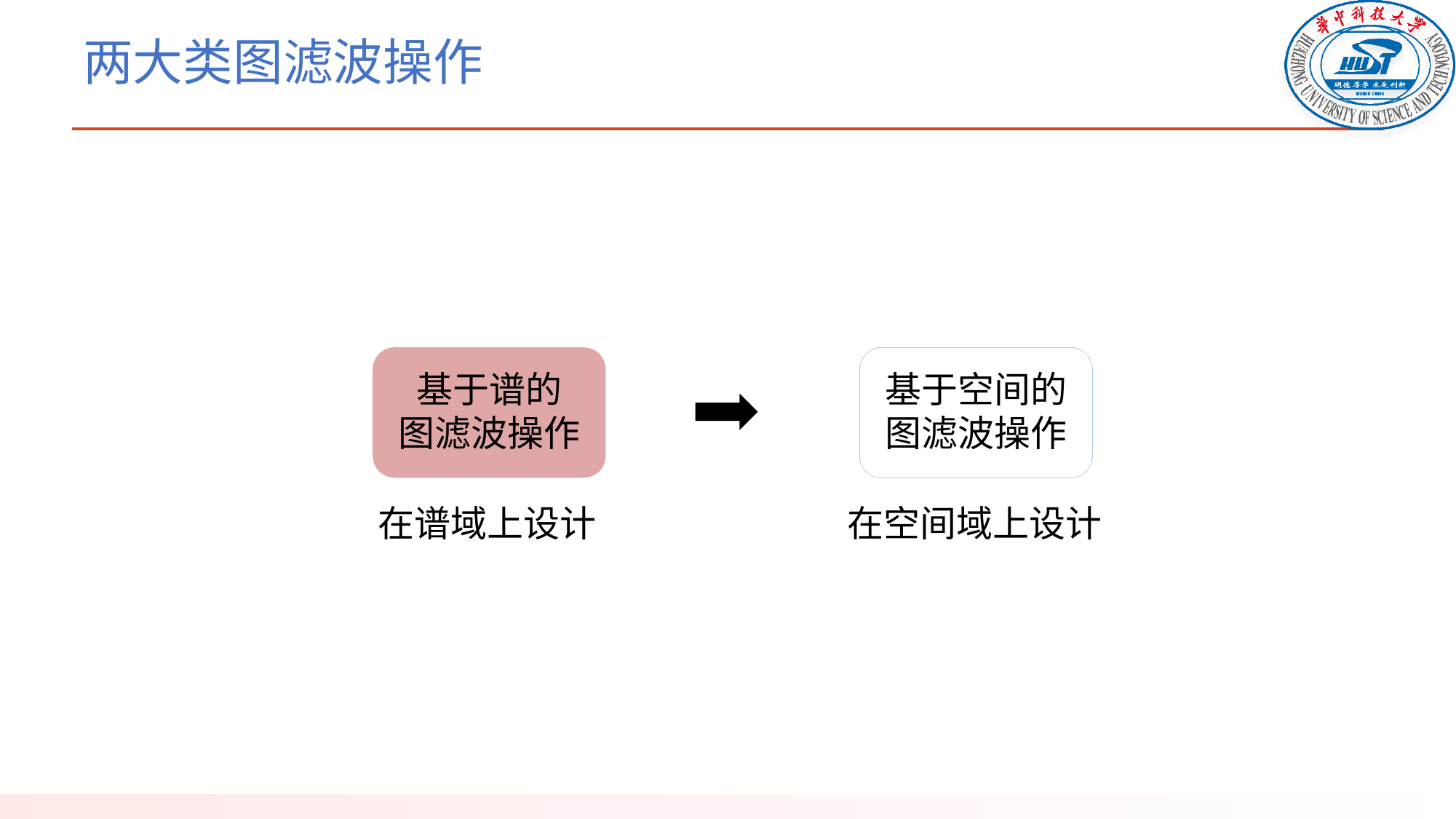

# 两大类图滤波操作

基于谱的图滤波操作
基于空间的图滤波操作

在谱域上设计
在空间域上设计